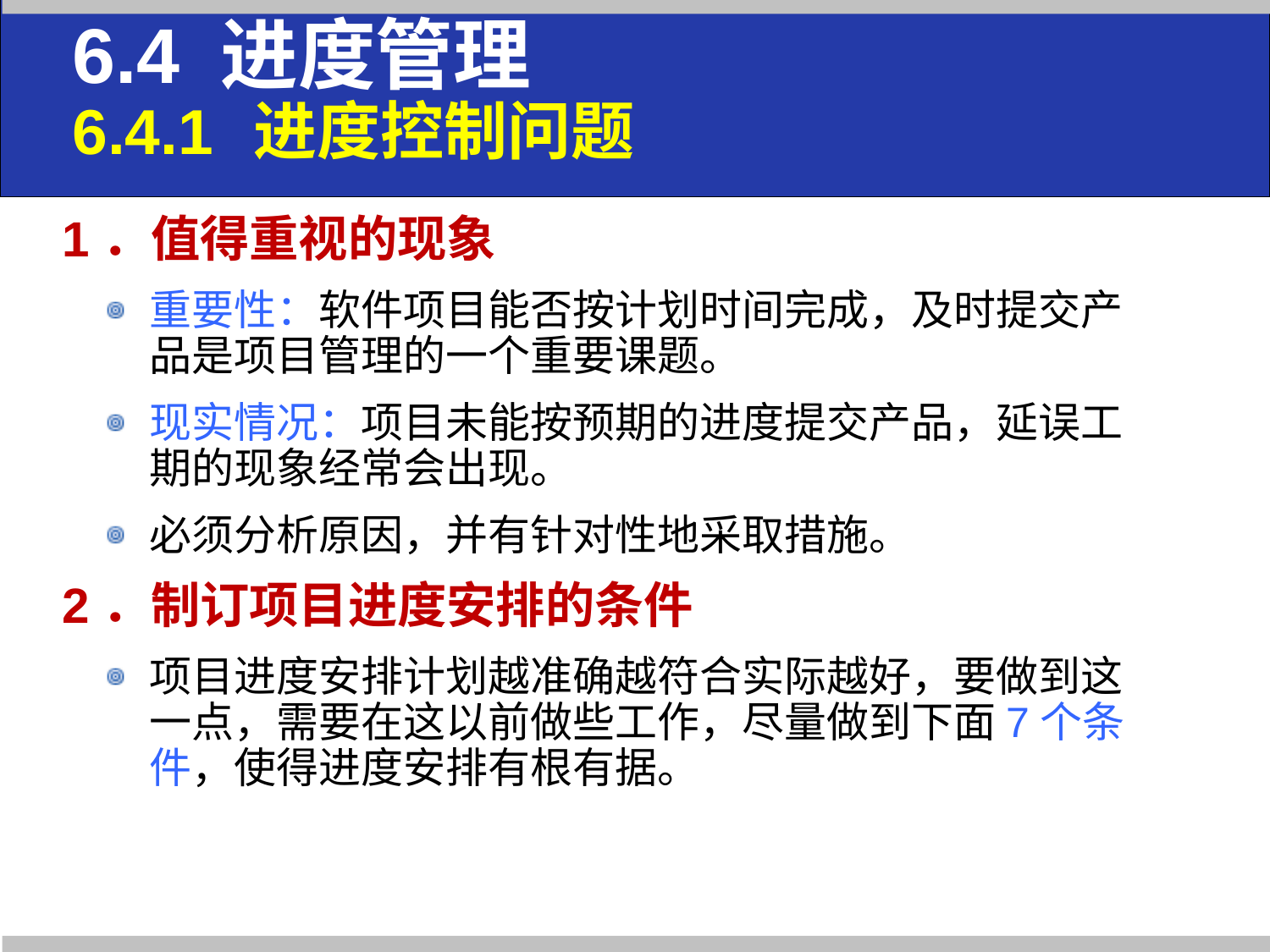

# 6.4 进度管理 6.4.1 进度控制问题
1．值得重视的现象
重要性：软件项目能否按计划时间完成，及时提交产品是项目管理的一个重要课题。
现实情况：项目未能按预期的进度提交产品，延误工期的现象经常会出现。
必须分析原因，并有针对性地采取措施。
2．制订项目进度安排的条件
项目进度安排计划越准确越符合实际越好，要做到这一点，需要在这以前做些工作，尽量做到下面7个条件，使得进度安排有根有据。
782